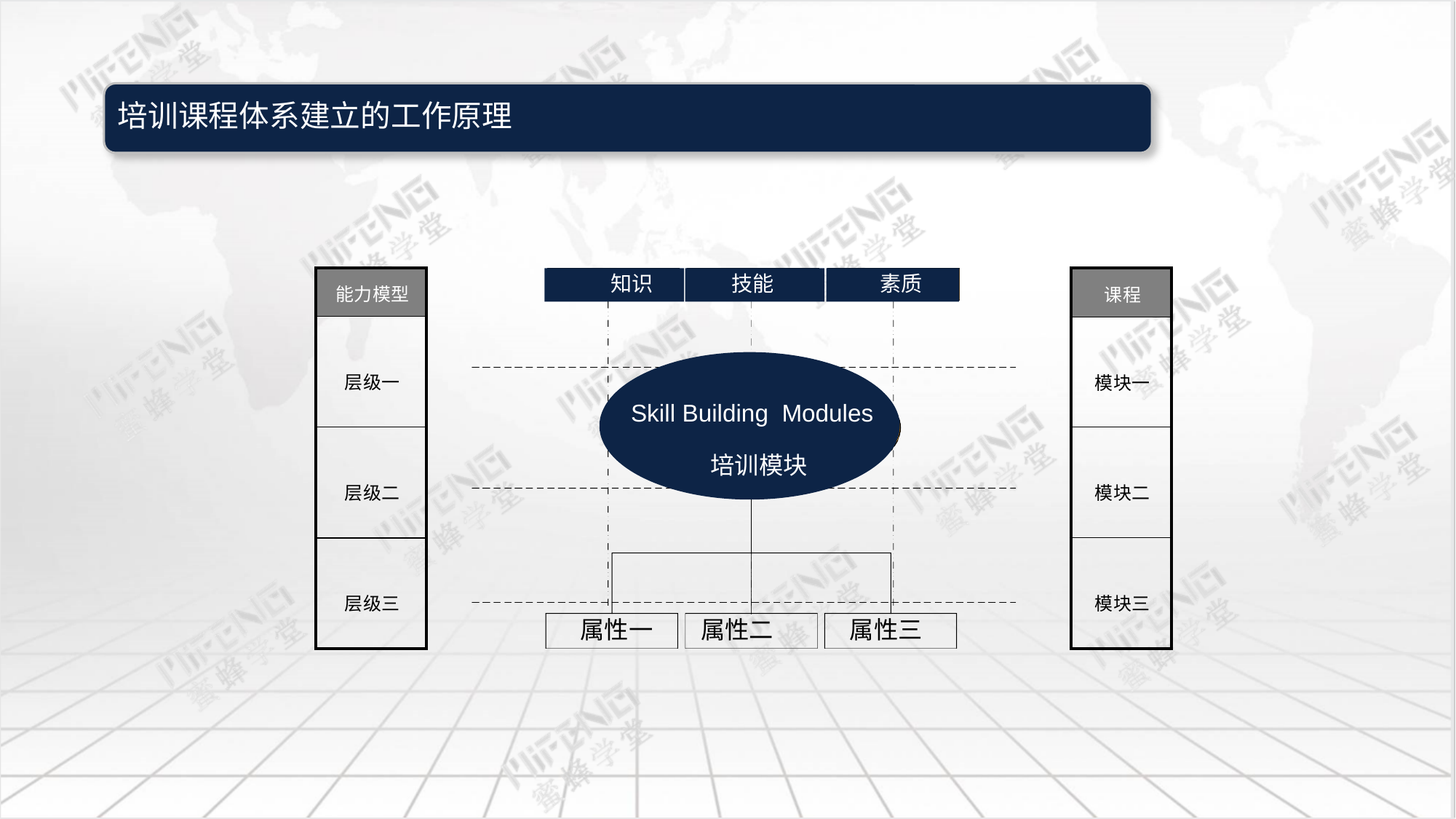

知识
技能
素质

| 课程 |
| --- |
| 模块一 |
| 模块二 |
| 模块三 |
| 能力模型 |
| --- |
| 层级一 |
| 层级二 |
| 层级三 |

Skill Building  Modules
培训模块
属性一
属性二
属性三